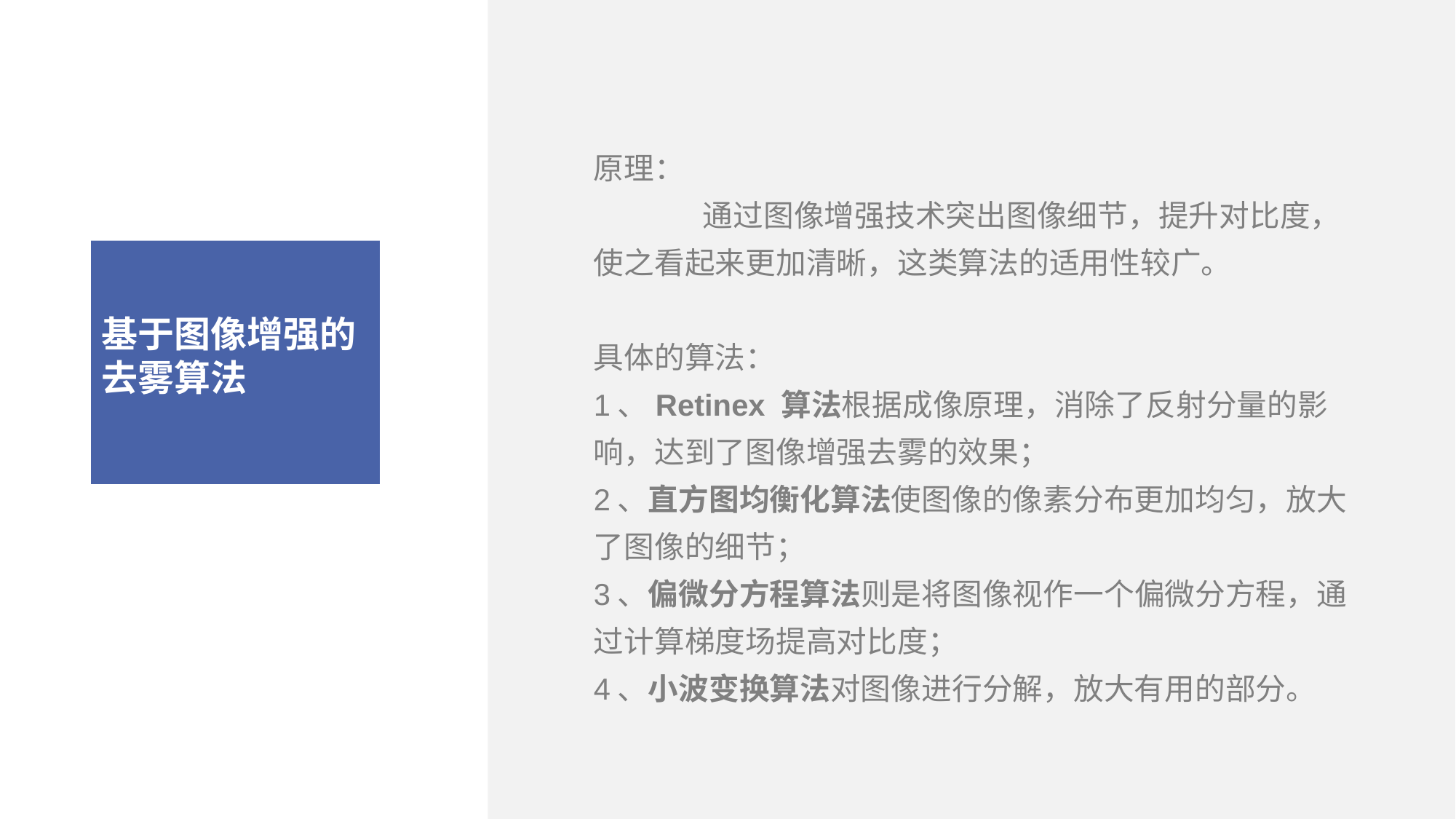

原理：
	通过图像增强技术突出图像细节，提升对比度，使之看起来更加清晰，这类算法的适用性较广。

具体的算法：
1、Retinex 算法根据成像原理，消除了反射分量的影响，达到了图像增强去雾的效果；
2、直方图均衡化算法使图像的像素分布更加均匀，放大了图像的细节；
3、偏微分方程算法则是将图像视作一个偏微分方程，通过计算梯度场提高对比度；
4、小波变换算法对图像进行分解，放大有用的部分。

基于图像增强的
去雾算法